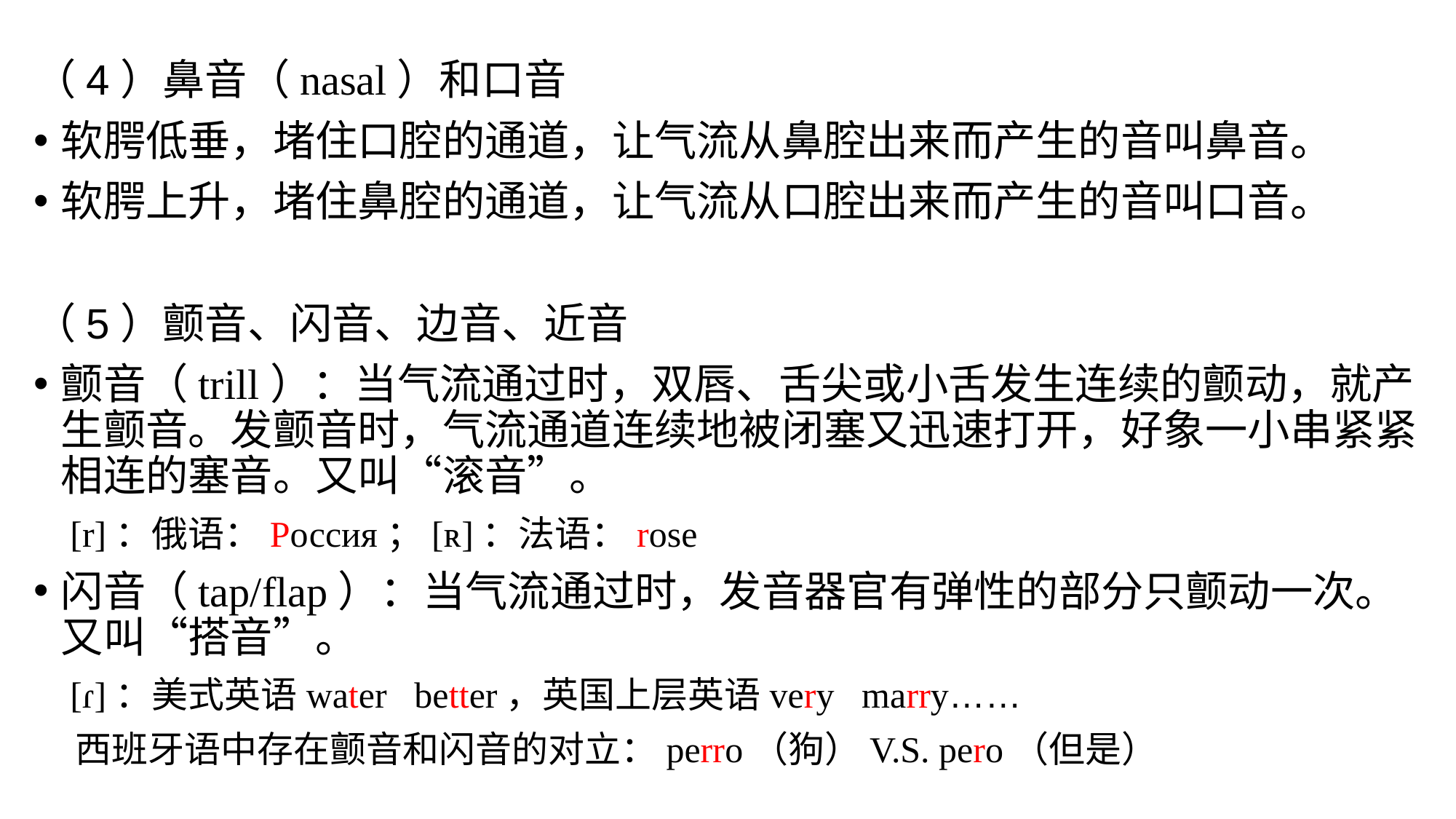

（4）鼻音（nasal）和口音
软腭低垂，堵住口腔的通道，让气流从鼻腔出来而产生的音叫鼻音。
软腭上升，堵住鼻腔的通道，让气流从口腔出来而产生的音叫口音。

（5）颤音、闪音、边音、近音
颤音（trill）：当气流通过时，双唇、舌尖或小舌发生连续的颤动，就产生颤音。发颤音时，气流通道连续地被闭塞又迅速打开，好象一小串紧紧相连的塞音。又叫“滚音”。
    [r]：俄语：Россия；[ʀ]：法语：rose
闪音（tap/flap）：当气流通过时，发音器官有弹性的部分只颤动一次。又叫“搭音”。
    [ɾ]：美式英语water   better，英国上层英语very   marry……
    西班牙语中存在颤音和闪音的对立：perro（狗）V.S. pero（但是）